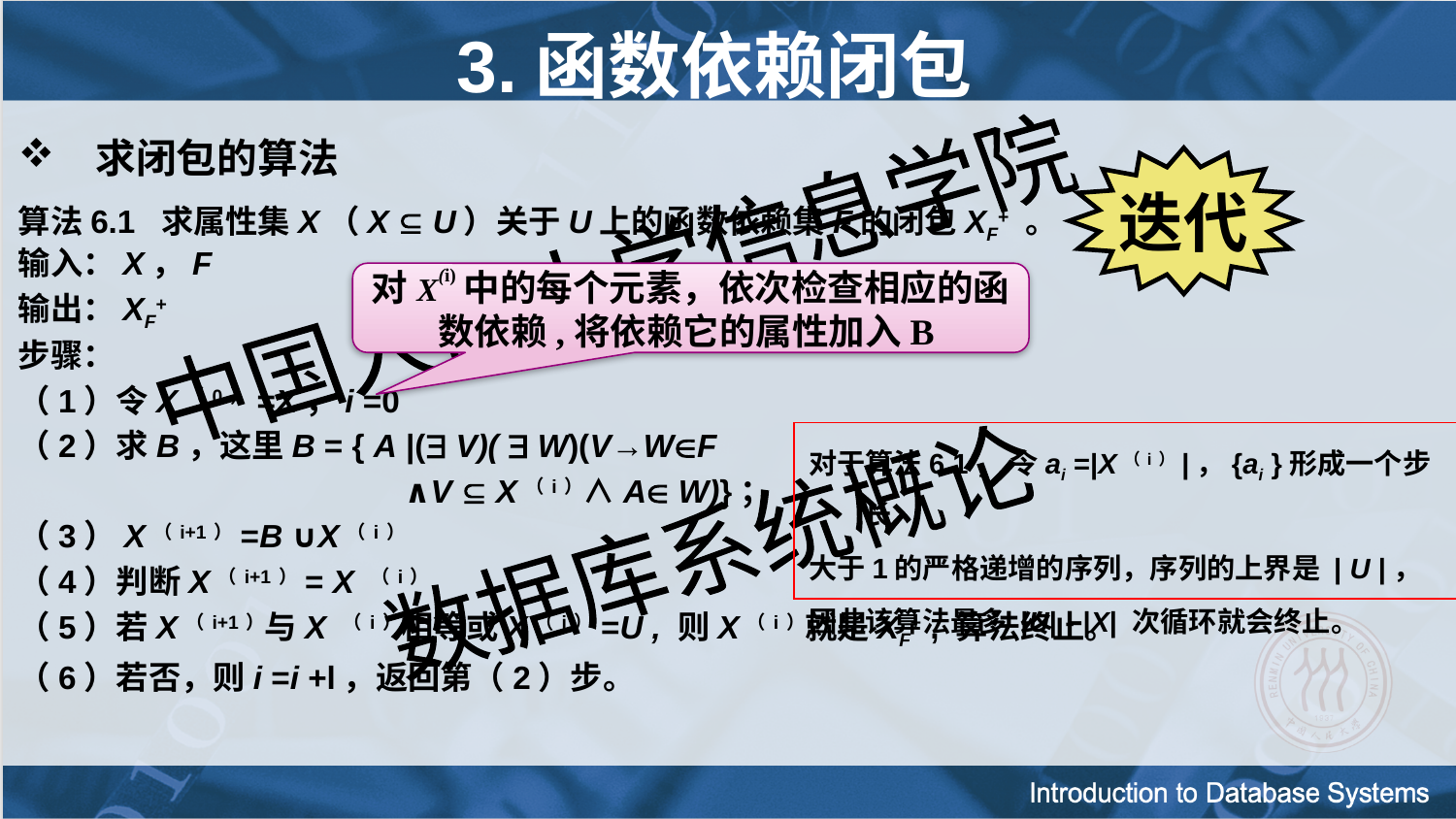

# 3.函数依赖闭包
求闭包的算法
算法6.1  求属性集X（X ⊆ U）关于U上的函数依赖集F的闭包XF+ 。
输入：X，F
输出：XF+
步骤：
（1）令X（0）=X，i =0
（2）求B，这里B = { A |(∃ V)( ∃ W)(V→W∈F
                                           ∧V ⊆ X（i）∧A∈ W)}；
（3）X（i+1）=B ∪X（i）
（4）判断X（i+1）= X （i）
（5）若X（i+1）与X （i）相等或X（i）=U , 则X（i）就是XF+ , 算法终止。
（6）若否，则i =i +l，返回第（2）步。

迭代
对X(i)中的每个元素，依次检查相应的函数依赖,将依赖它的属性加入B
对于算法6.1， 令ai =|X（i）|，{ai }形成一个步长
大于1的严格递增的序列，序列的上界是 | U |，
因此该算法最多 |U| - |X| 次循环就会终止。